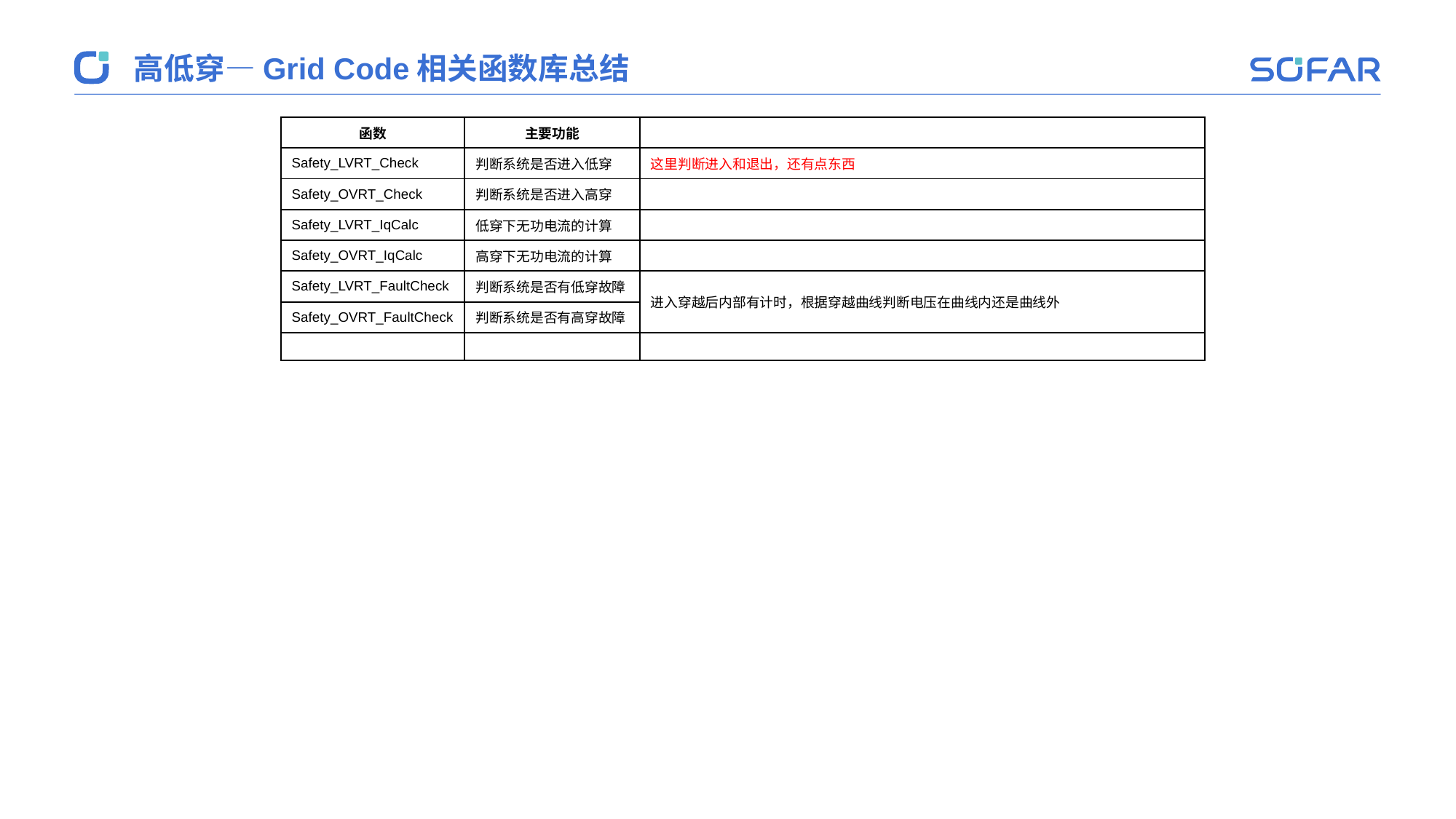

高低穿—Grid Code相关函数库总结
| 函数 | 主要功能 |  |
| --- | --- | --- |
| Safety\_LVRT\_Check | 判断系统是否进入低穿 | 这里判断进入和退出，还有点东西 |
| Safety\_OVRT\_Check | 判断系统是否进入高穿 |  |
| Safety\_LVRT\_IqCalc | 低穿下无功电流的计算 |  |
| Safety\_OVRT\_IqCalc | 高穿下无功电流的计算 |  |
| Safety\_LVRT\_FaultCheck | 判断系统是否有低穿故障 | 进入穿越后内部有计时，根据穿越曲线判断电压在曲线内还是曲线外 |
| Safety\_OVRT\_FaultCheck | 判断系统是否有高穿故障 |  |
|  |  |  |